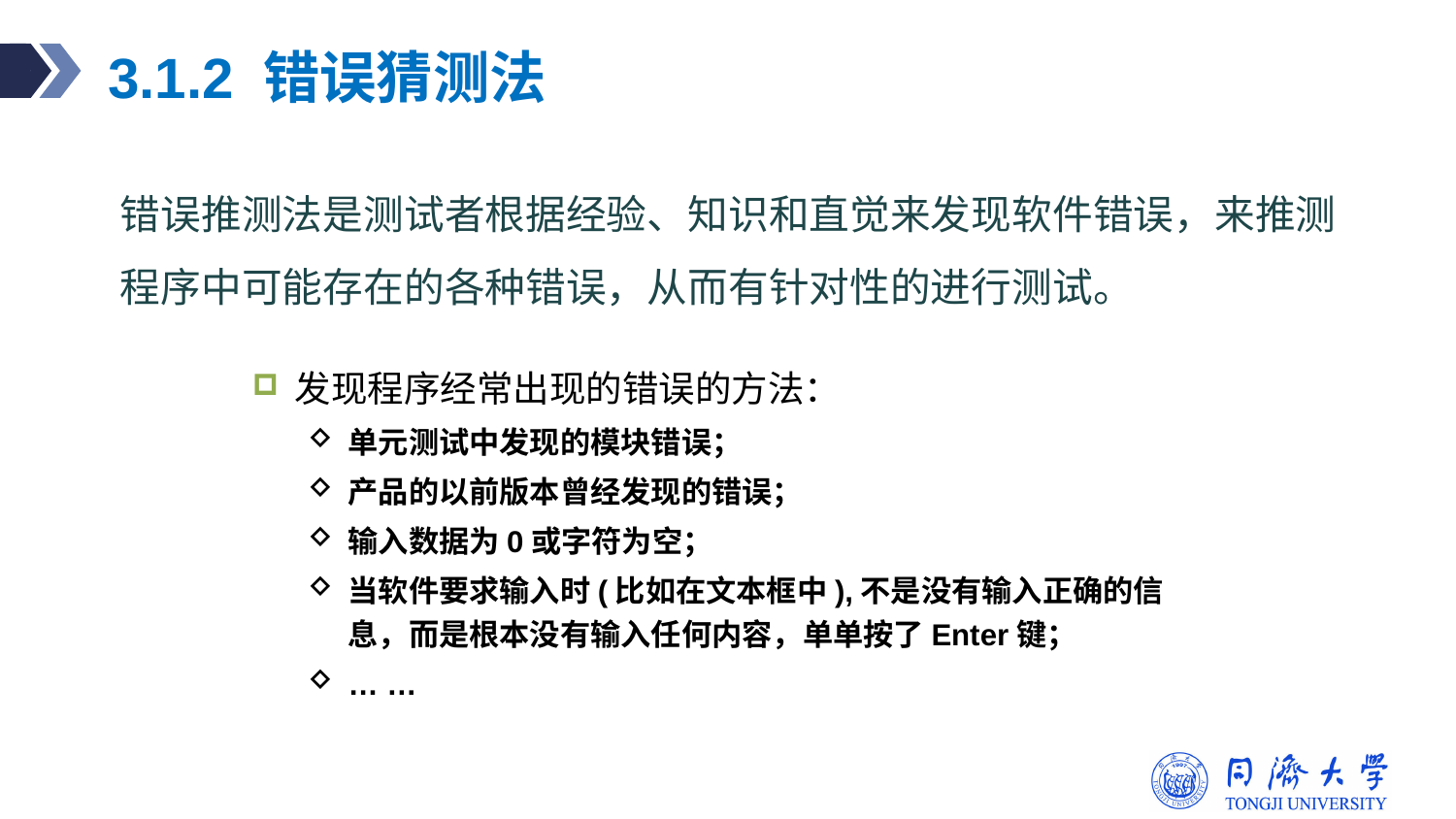

# 3.1.2 错误猜测法
错误推测法是测试者根据经验、知识和直觉来发现软件错误，来推测程序中可能存在的各种错误，从而有针对性的进行测试。
发现程序经常出现的错误的方法：
单元测试中发现的模块错误；
产品的以前版本曾经发现的错误；
输入数据为0或字符为空；
当软件要求输入时(比如在文本框中),不是没有输入正确的信息，而是根本没有输入任何内容，单单按了Enter键；
… …